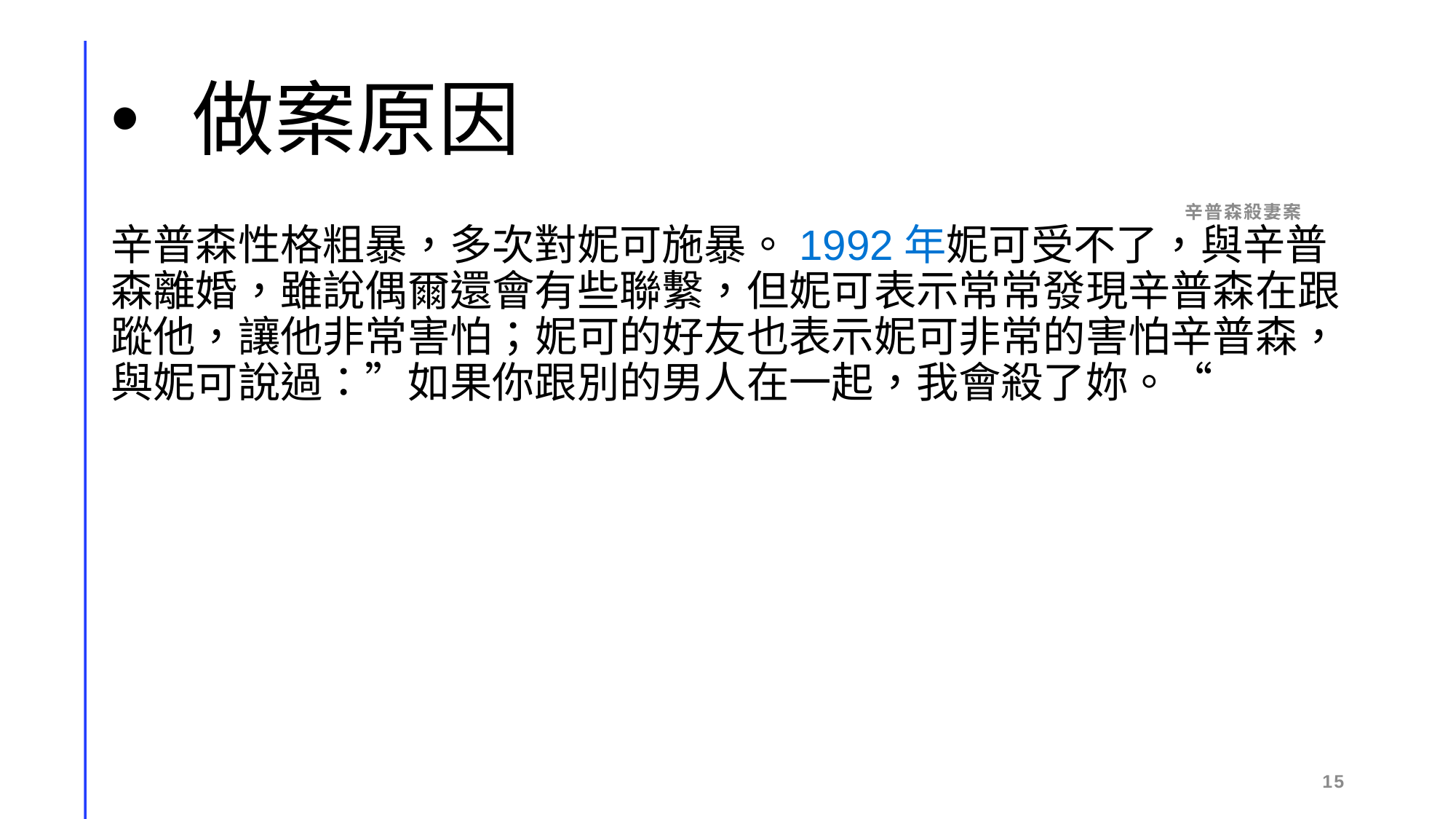

# 做案原因
辛普森殺妻案
辛普森性格粗暴，多次對妮可施暴。1992年妮可受不了，與辛普森離婚，雖說偶爾還會有些聯繫，但妮可表示常常發現辛普森在跟蹤他，讓他非常害怕；妮可的好友也表示妮可非常的害怕辛普森，與妮可說過：”如果你跟別的男人在一起，我會殺了妳。“
15